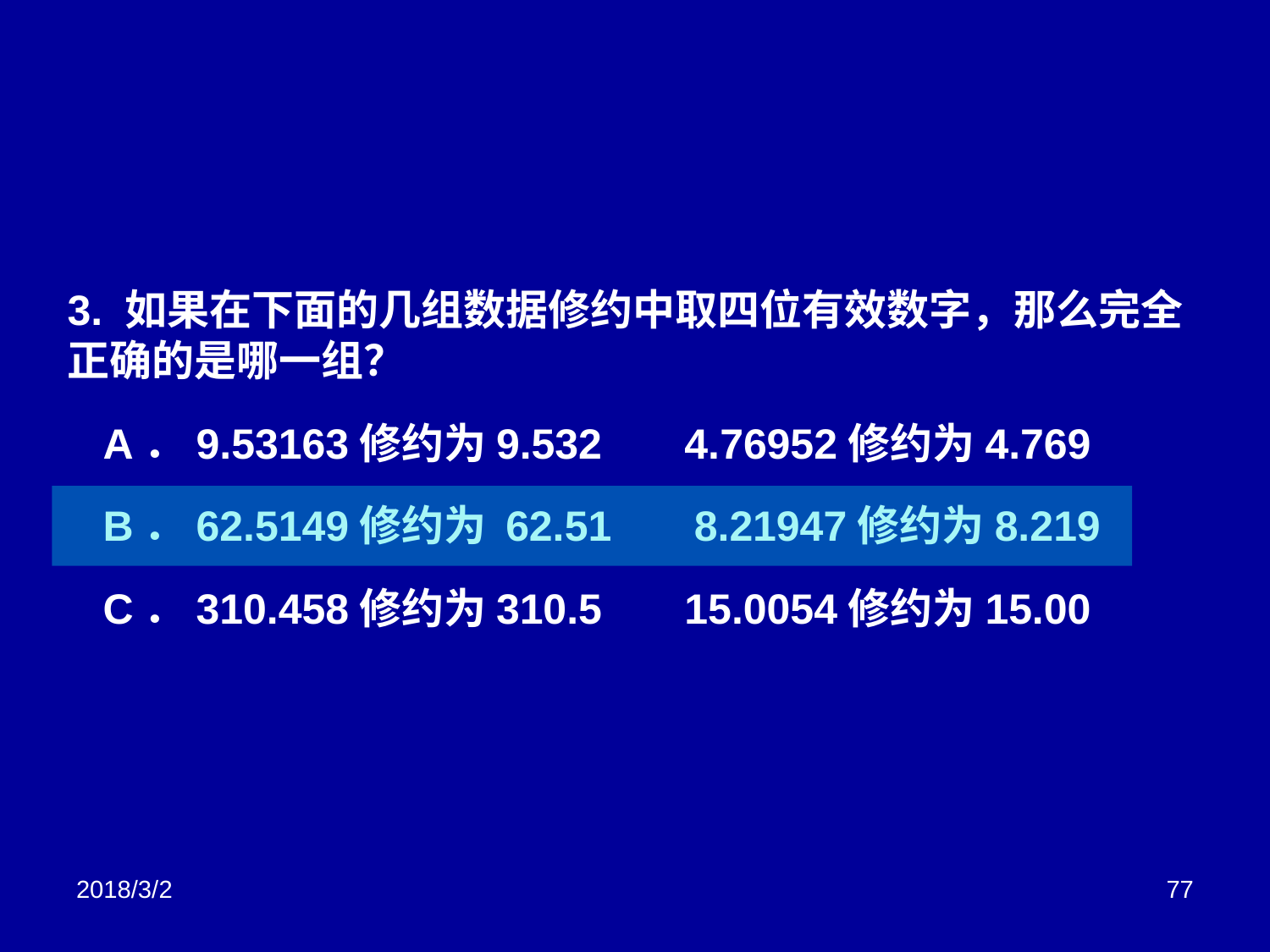

3. 如果在下面的几组数据修约中取四位有效数字，那么完全正确的是哪一组？
   A．9.53163修约为9.532       4.76952修约为4.769
   B．62.5149修约为 62.51       8.21947修约为8.219
   C．310.458修约为310.5       15.0054修约为15.00

2018/3/2
77